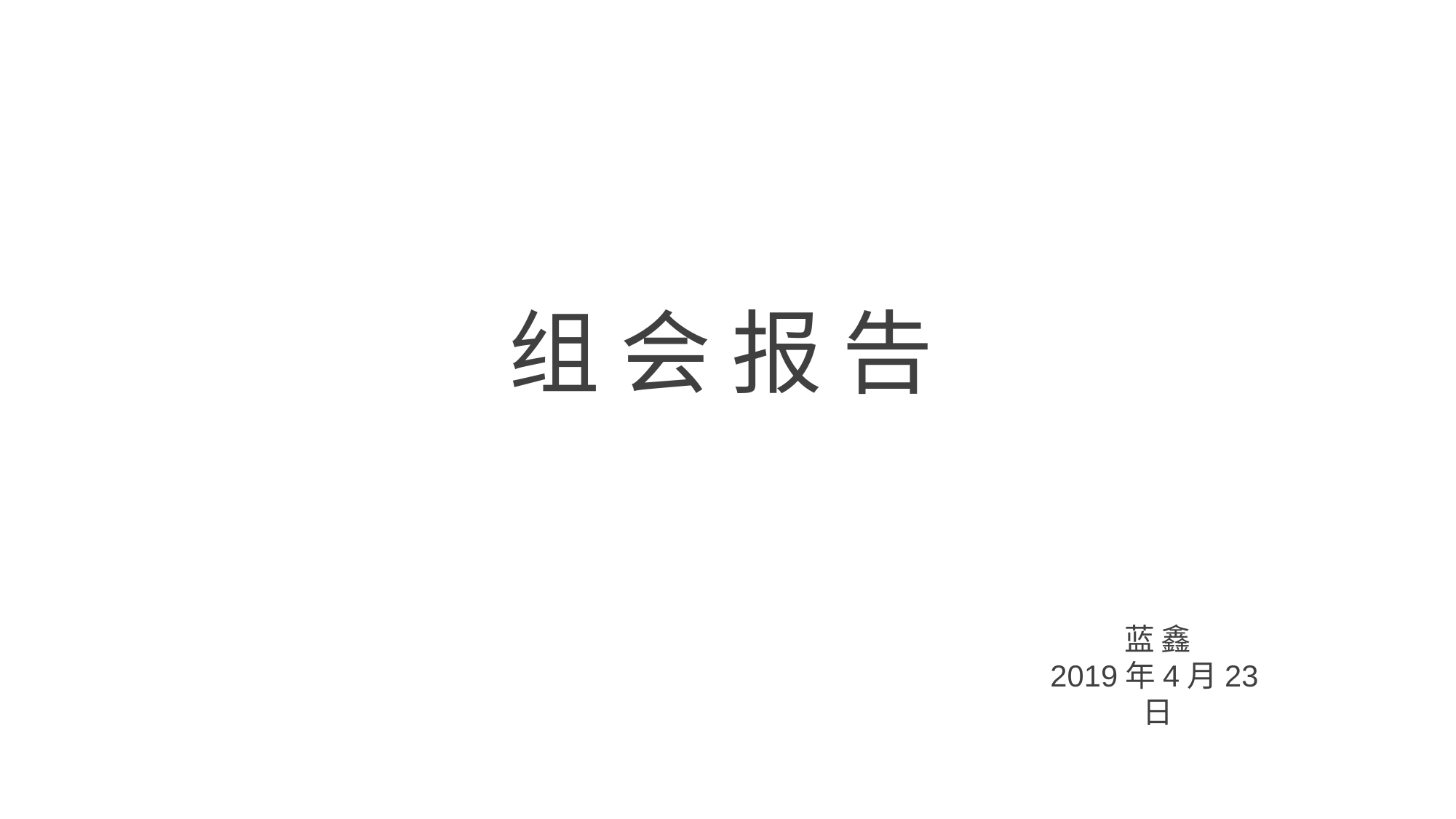

组 会 报 告
蓝 鑫
2019年4月23日